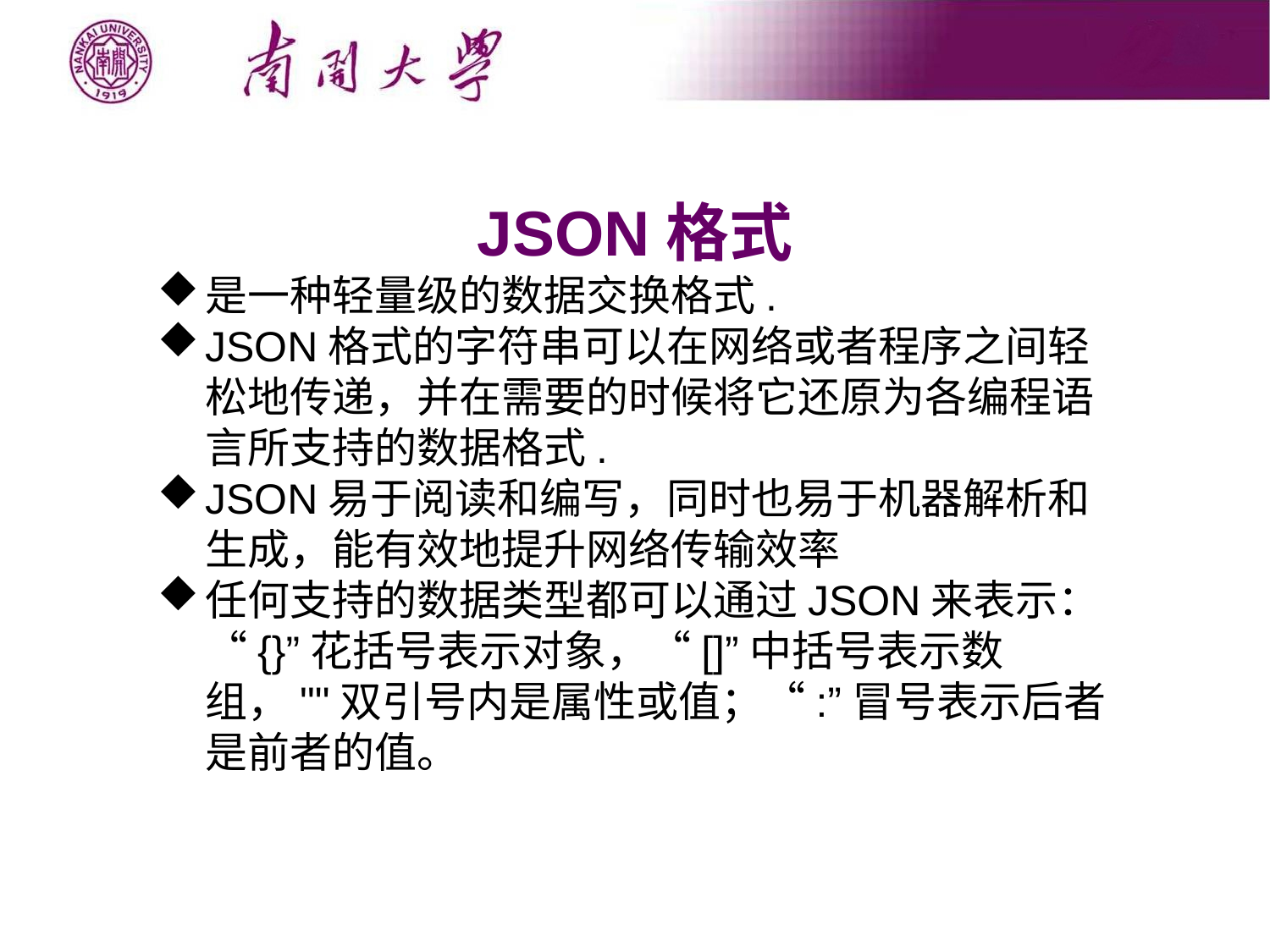

JSON格式
是一种轻量级的数据交换格式.
JSON格式的字符串可以在网络或者程序之间轻松地传递，并在需要的时候将它还原为各编程语言所支持的数据格式.
JSON易于阅读和编写，同时也易于机器解析和生成，能有效地提升网络传输效率
任何支持的数据类型都可以通过JSON来表示：“{}”花括号表示对象，“[]”中括号表示数组，""双引号内是属性或值；“:”冒号表示后者是前者的值。